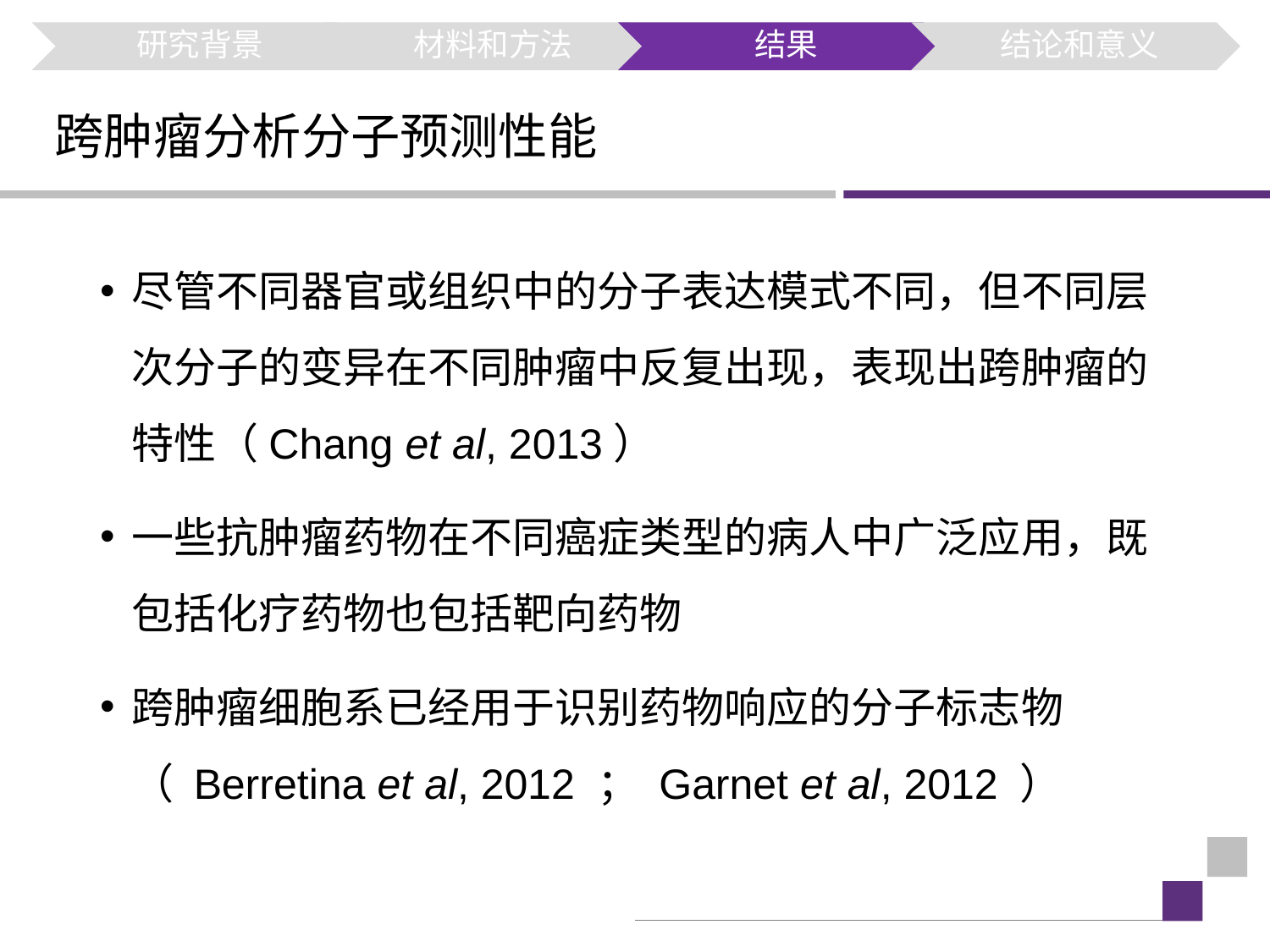

研究背景
材料和方法
结果
结论和意义
# 跨肿瘤分析分子预测性能

尽管不同器官或组织中的分子表达模式不同，但不同层次分子的变异在不同肿瘤中反复出现，表现出跨肿瘤的特性（Chang et al, 2013）
一些抗肿瘤药物在不同癌症类型的病人中广泛应用，既包括化疗药物也包括靶向药物
跨肿瘤细胞系已经用于识别药物响应的分子标志物（ Berretina et al, 2012 ； Garnet et al, 2012 ）